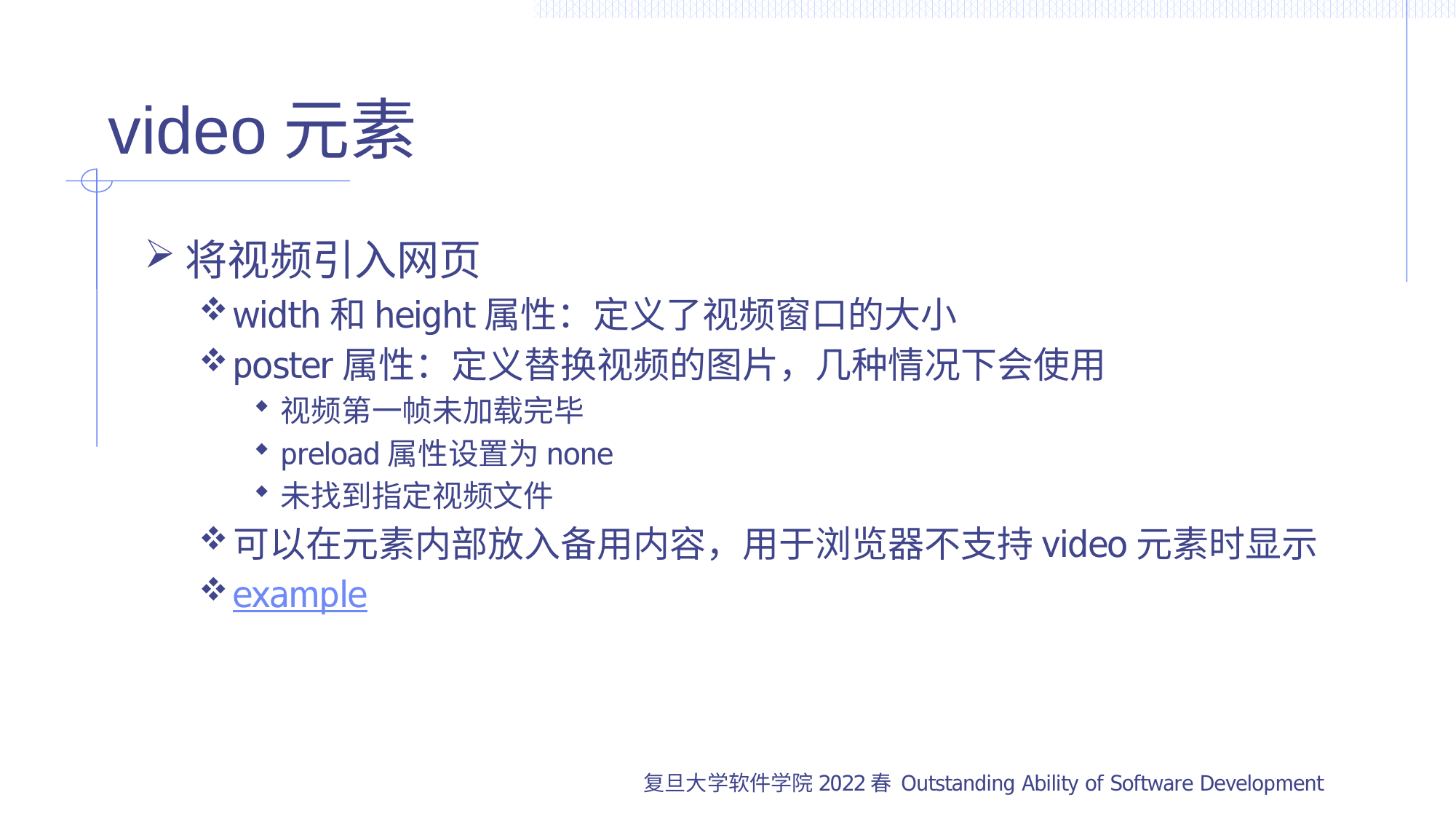

# video元素
将视频引入网页
width和height属性：定义了视频窗口的大小
poster属性：定义替换视频的图片，几种情况下会使用
视频第一帧未加载完毕
preload属性设置为none
未找到指定视频文件
可以在元素内部放入备用内容，用于浏览器不支持video元素时显示
example